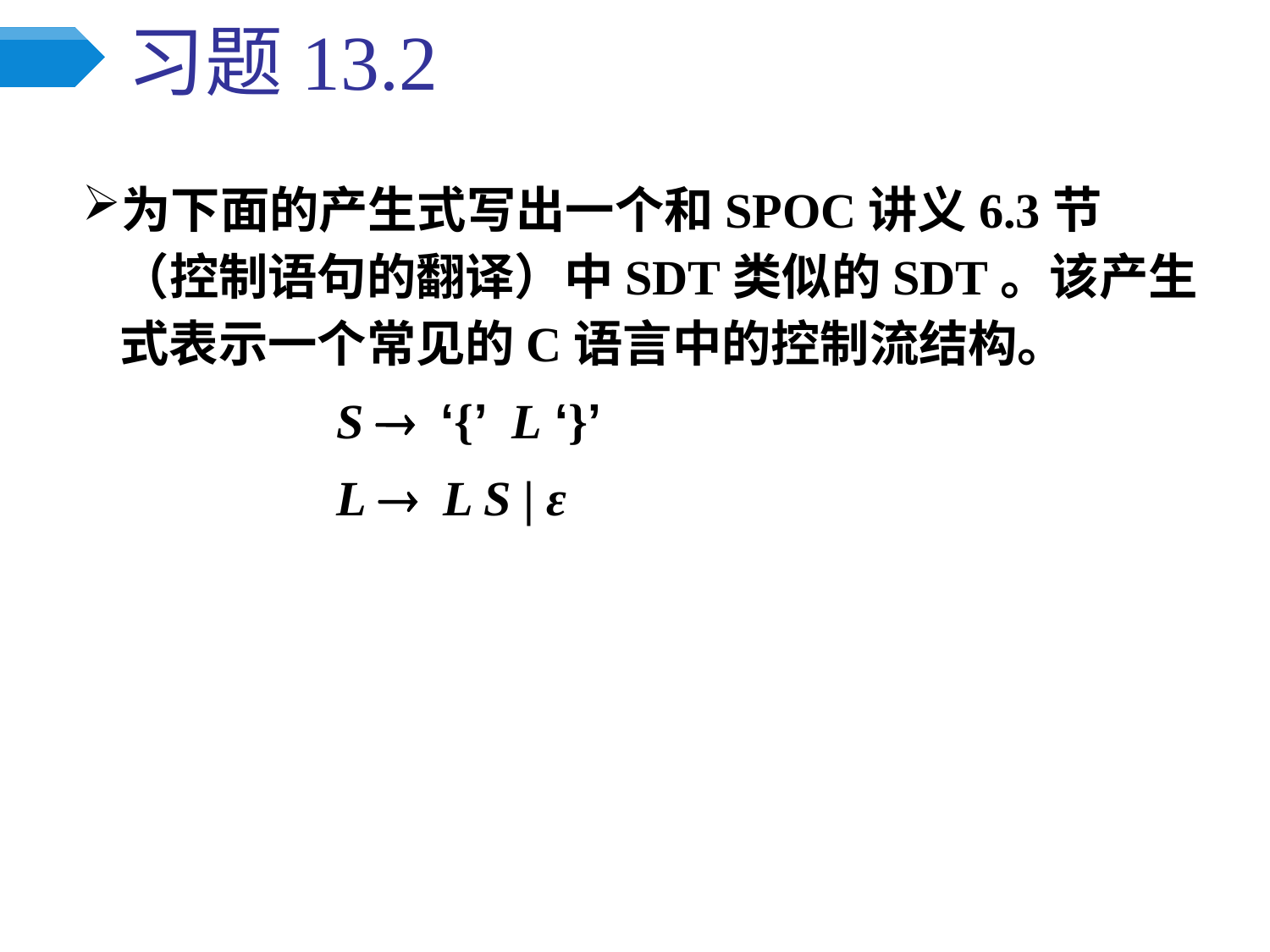

# 习题13.2
为下面的产生式写出一个和SPOC讲义6.3节（控制语句的翻译）中SDT类似的SDT。该产生式表示一个常见的C语言中的控制流结构。
		S →  ‘{’  L ‘}’
		L →  L S | ε